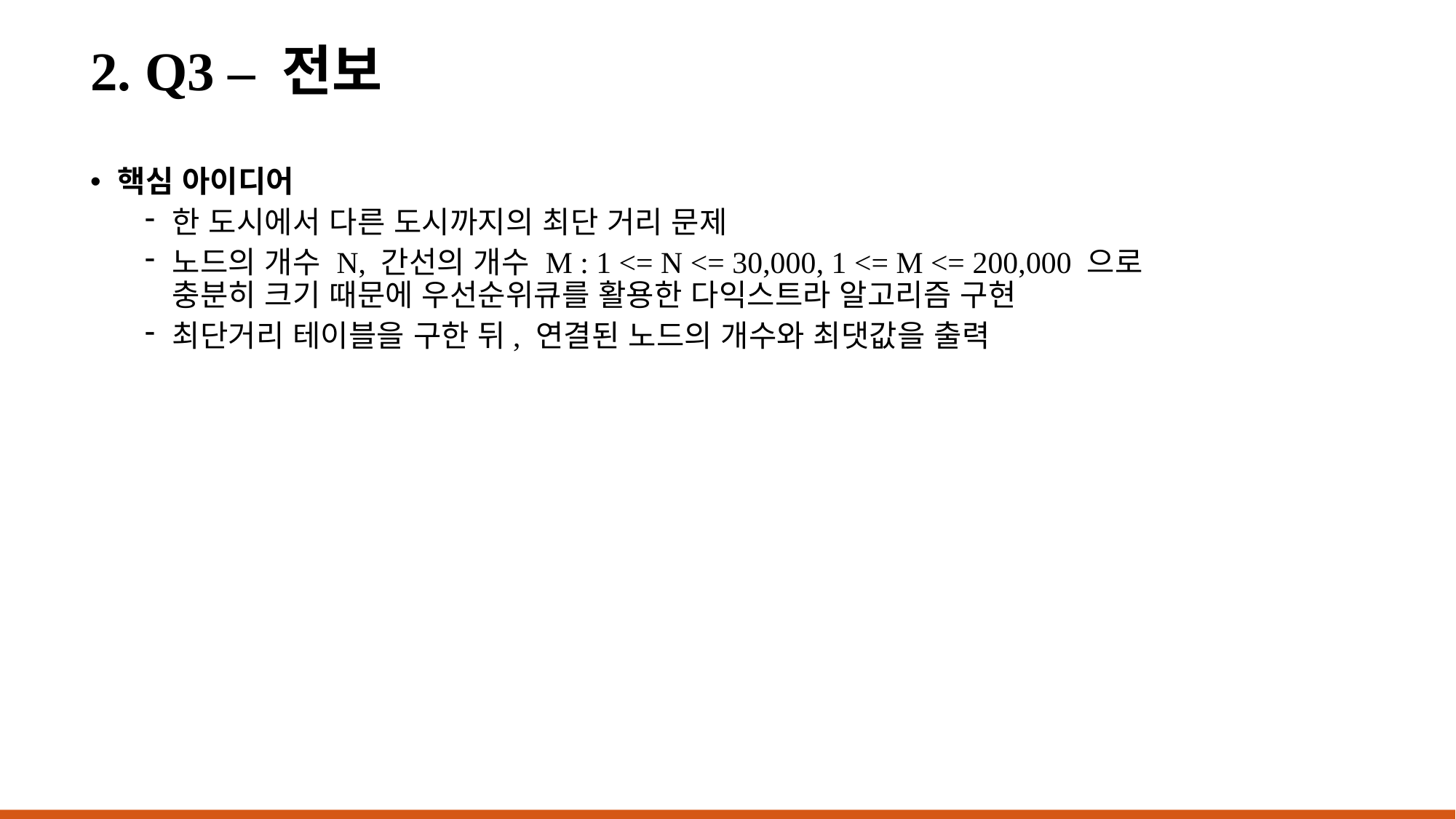

# 2. Q3 – 전보
핵심 아이디어
한 도시에서 다른 도시까지의 최단 거리 문제
노드의 개수 N, 간선의 개수 M : 1 <= N <= 30,000, 1 <= M <= 200,000 으로
충분히 크기 때문에 우선순위큐를 활용한 다익스트라 알고리즘 구현
최단거리 테이블을 구한 뒤, 연결된 노드의 개수와 최댓값을 출력